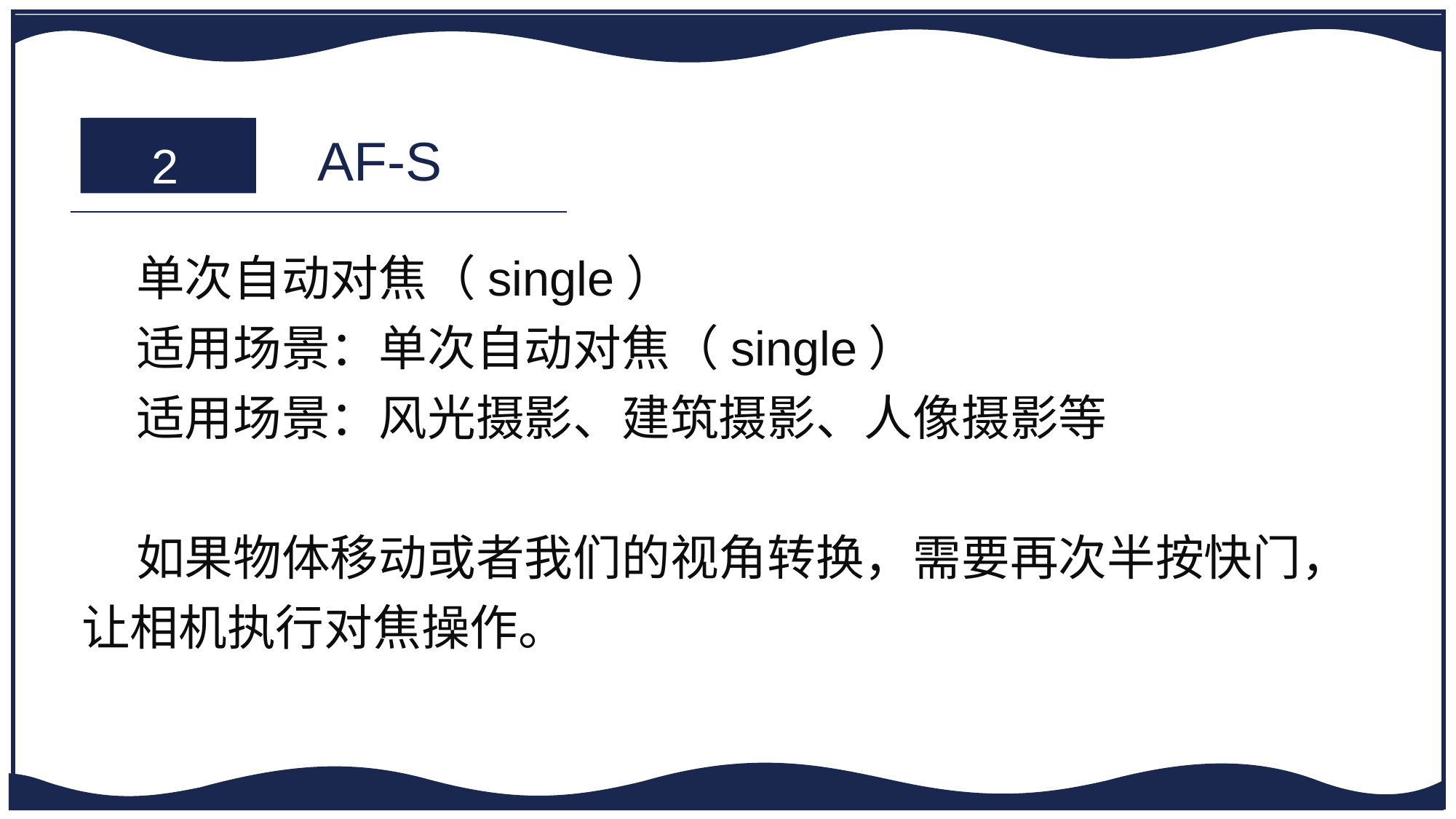

AF-S

2
单次自动对焦（single）
适用场景：单次自动对焦（single）
适用场景：风光摄影、建筑摄影、人像摄影等

如果物体移动或者我们的视角转换，需要再次半按快门，让相机执行对焦操作。